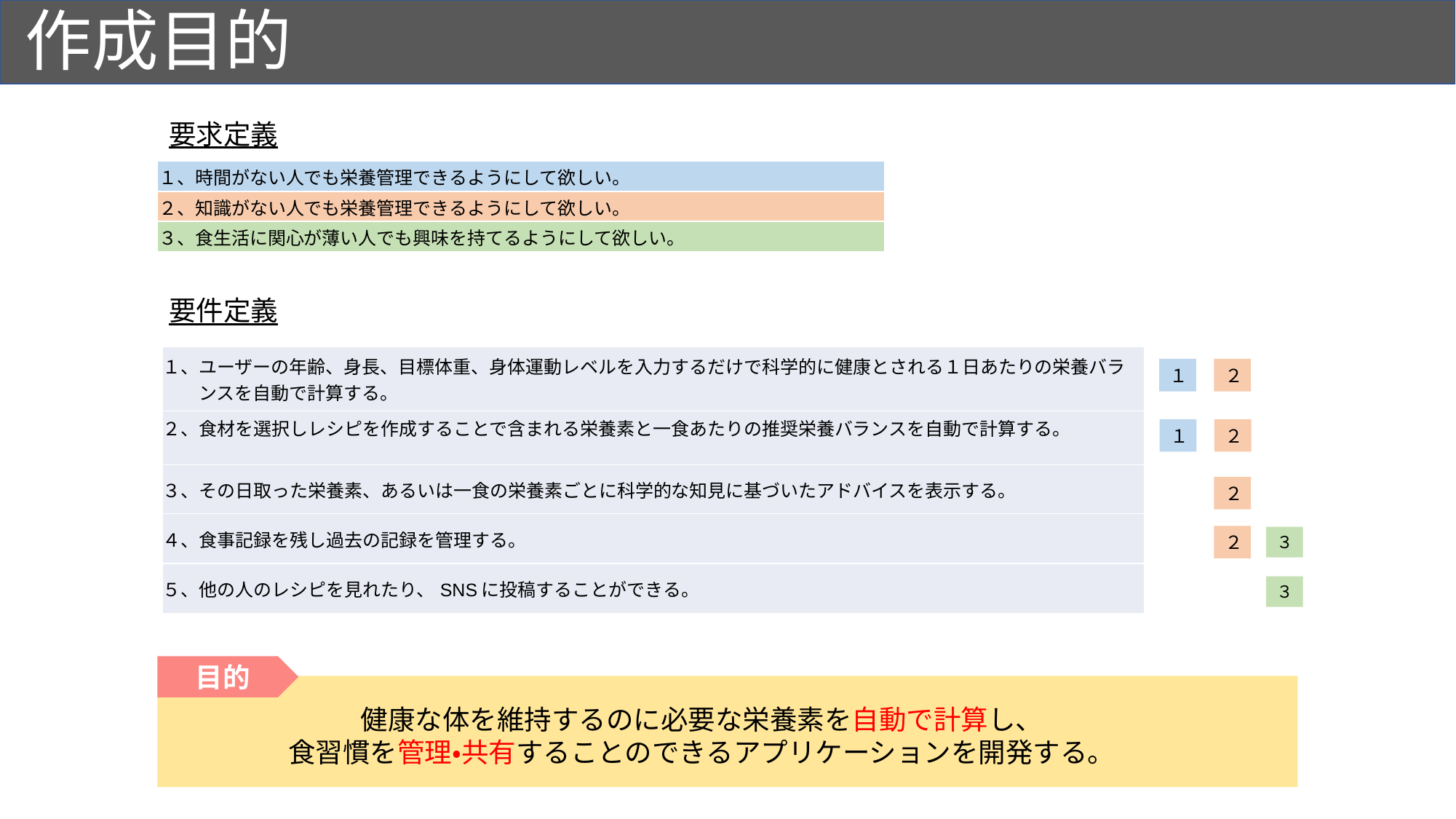

# 作成目的
要求定義
| １、時間がない人でも栄養管理できるようにして欲しい。 |
| --- |
| ２、知識がない人でも栄養管理できるようにして欲しい。 |
| ３、食生活に関心が薄い人でも興味を持てるようにして欲しい。 |
要件定義
| １、ユーザーの年齢、身長、目標体重、身体運動レベルを入力するだけで科学的に健康とされる１日あたりの栄養バラ 　　ンスを自動で計算する。 |
| --- |
| ２、食材を選択しレシピを作成することで含まれる栄養素と一食あたりの推奨栄養バランスを自動で計算する。 |
| ３、その日取った栄養素、あるいは一食の栄養素ごとに科学的な知見に基づいたアドバイスを表示する。 |
| ４、食事記録を残し過去の記録を管理する。 |
| ５、他の人のレシピを見れたり、SNSに投稿することができる。 |
２
１
２
１
２
２
３
３
目的

健康な体を維持するのに必要な栄養素を自動で計算し、
食習慣を管理・共有することのできるアプリケーションを開発する。